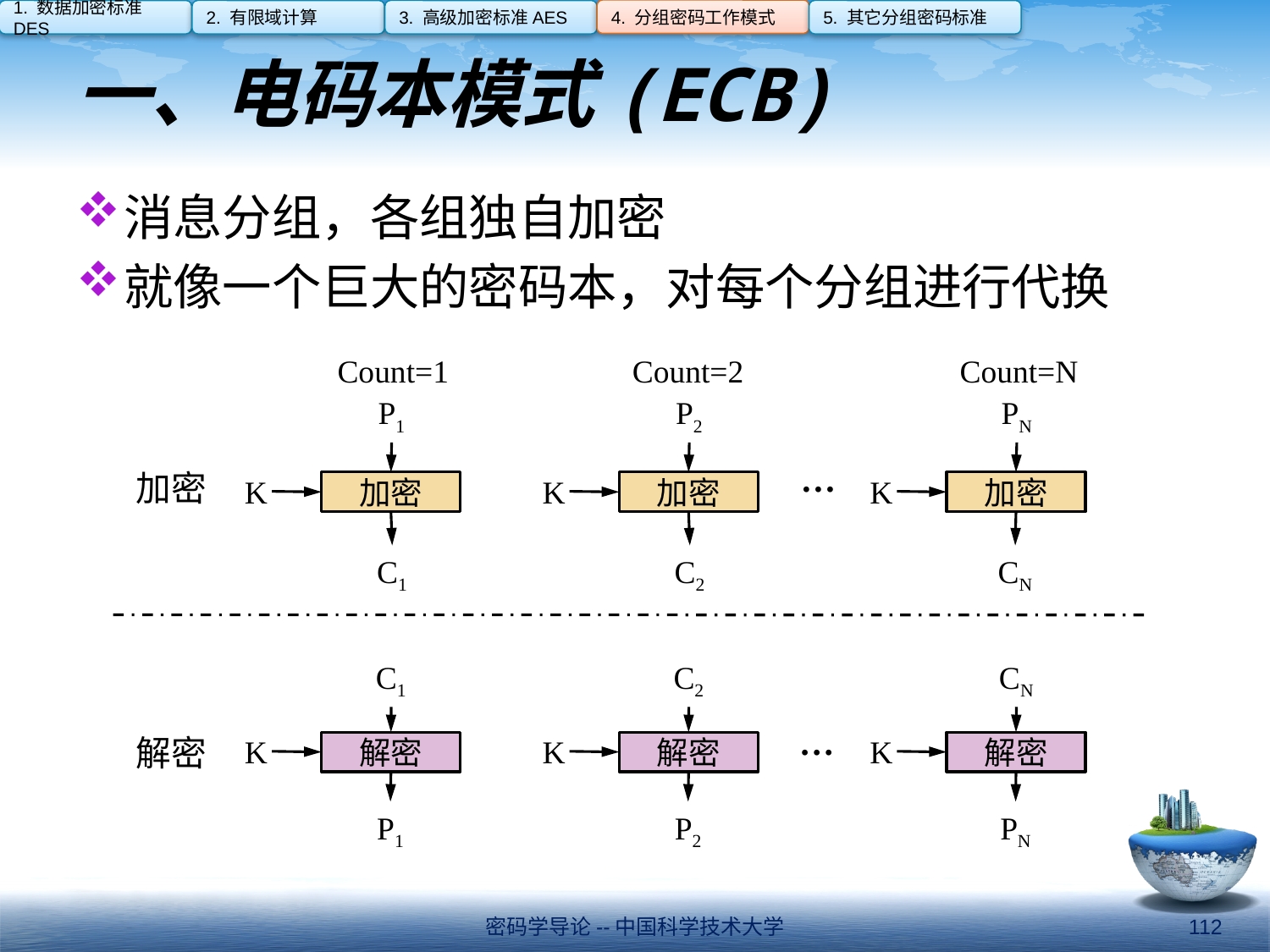

4. 分组密码工作模式
1. 数据加密标准DES
2. 有限域计算
3. 高级加密标准AES
5. 其它分组密码标准
# 一、电码本模式(ECB)
消息分组，各组独自加密
就像一个巨大的密码本，对每个分组进行代换
Count=1
Count=2
Count=N
P1
P2
PN
…
加密
K
K
K
加密
加密
加密
C1
C2
CN
C1
C2
CN
…
解密
K
K
K
解密
解密
解密
P1
P2
PN
密码学导论--中国科学技术大学
112